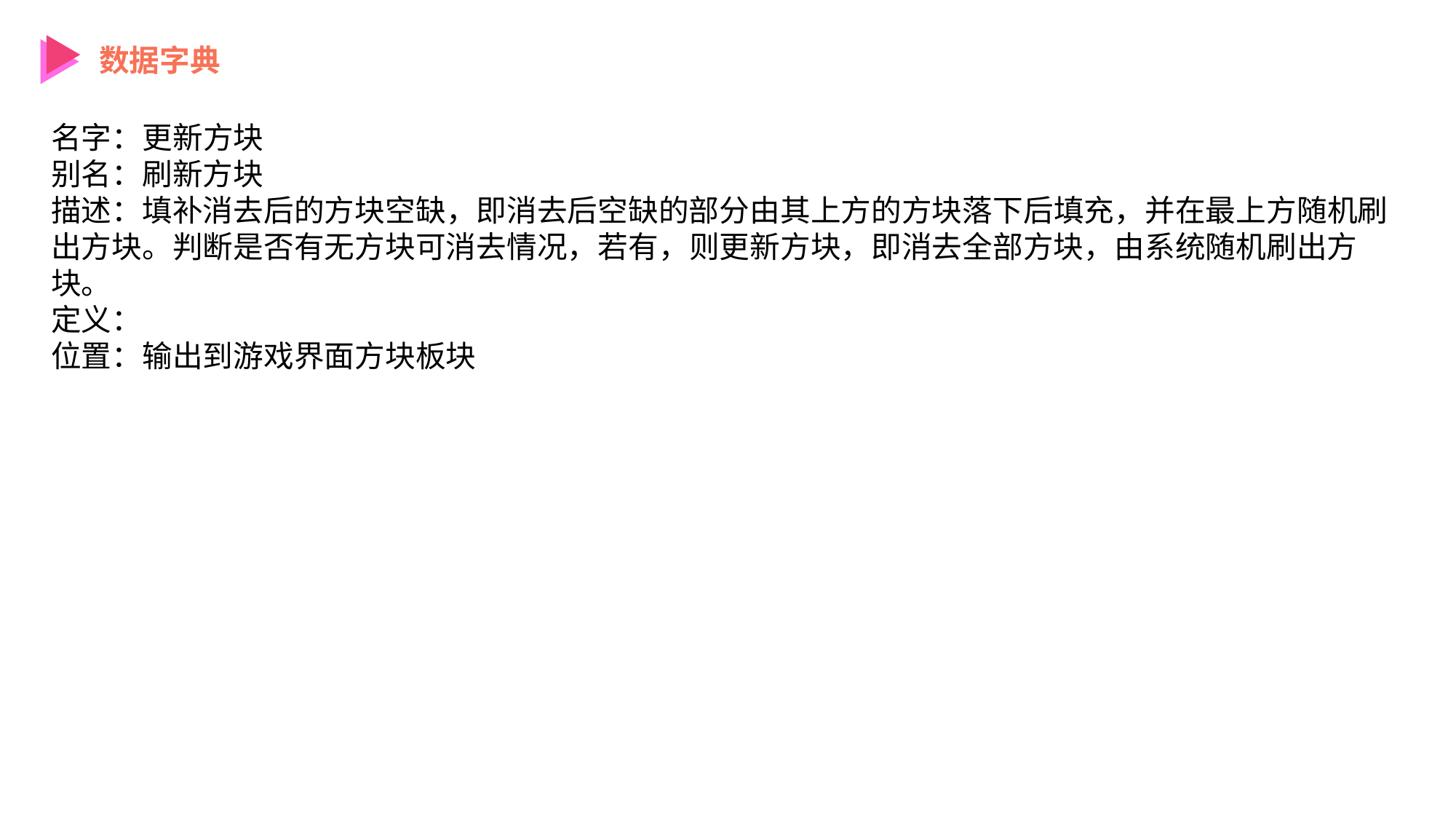

数据字典
名字：更新方块
别名：刷新方块
描述：填补消去后的方块空缺，即消去后空缺的部分由其上方的方块落下后填充，并在最上方随机刷出方块。判断是否有无方块可消去情况，若有，则更新方块，即消去全部方块，由系统随机刷出方块。
定义：
位置：输出到游戏界面方块板块